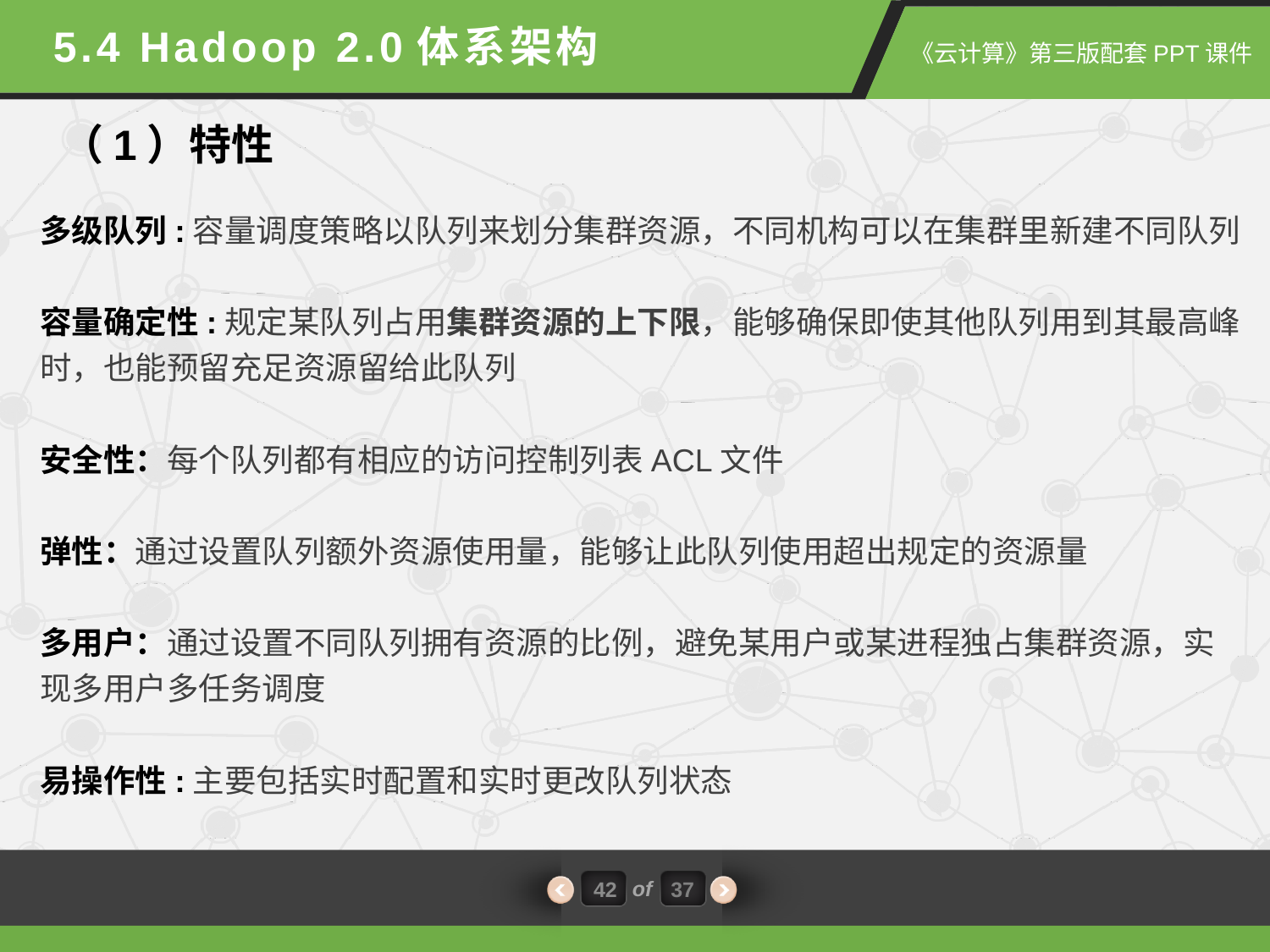

5.4 Hadoop 2.0体系架构
（1）特性
多级队列:容量调度策略以队列来划分集群资源，不同机构可以在集群里新建不同队列

容量确定性:规定某队列占用集群资源的上下限，能够确保即使其他队列用到其最高峰时，也能预留充足资源留给此队列

安全性：每个队列都有相应的访问控制列表ACL文件

弹性：通过设置队列额外资源使用量，能够让此队列使用超出规定的资源量

多用户：通过设置不同队列拥有资源的比例，避免某用户或某进程独占集群资源，实现多用户多任务调度

易操作性:主要包括实时配置和实时更改队列状态
42